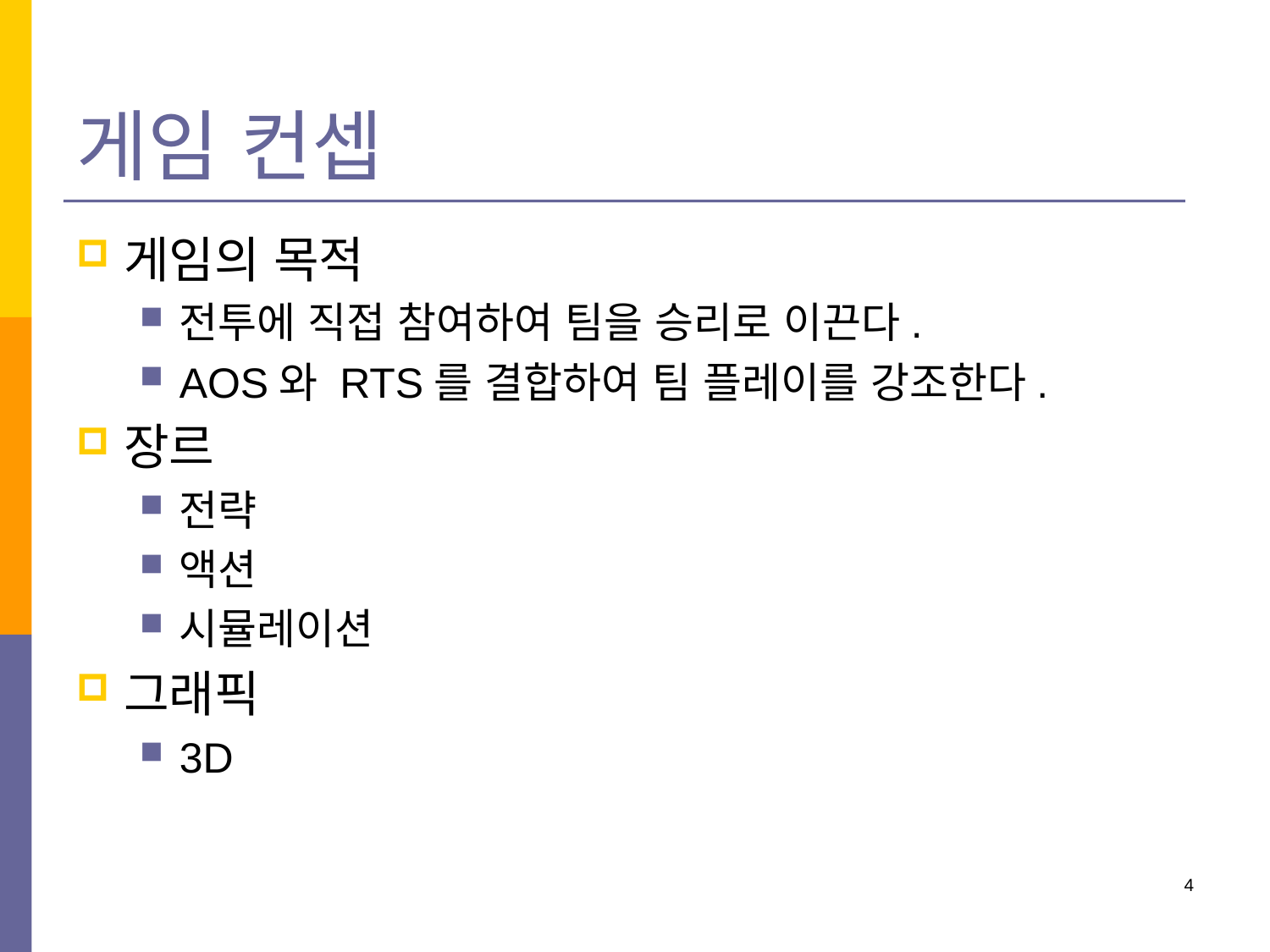

# 게임 컨셉
게임의 목적
전투에 직접 참여하여 팀을 승리로 이끈다.
AOS와 RTS를 결합하여 팀 플레이를 강조한다.
장르
전략
액션
시뮬레이션
그래픽
3D
4